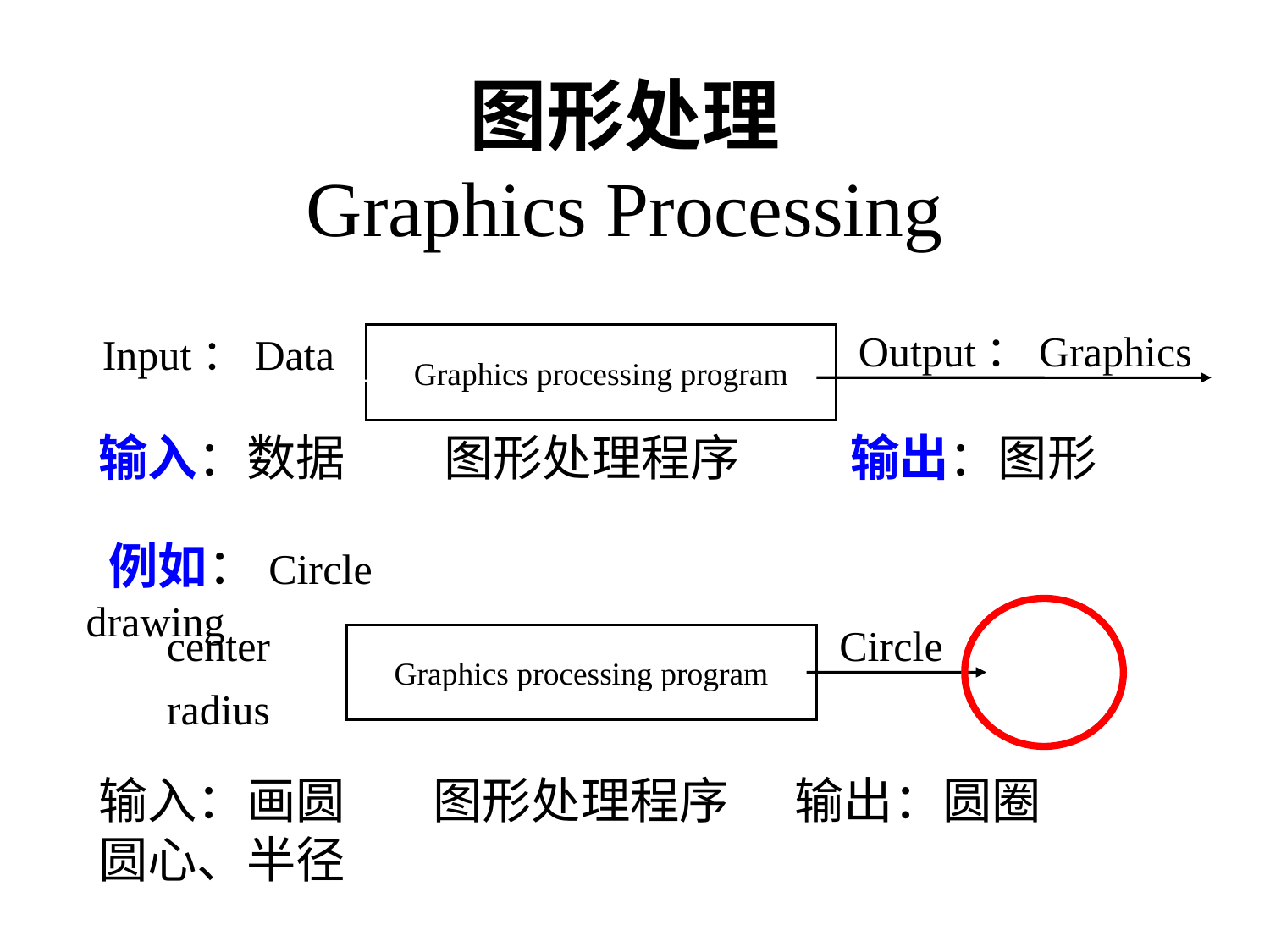

# 图形处理 Graphics Processing
Graphics processing program
Output：Graphics

Input：Data

输入：数据         图形处理程序          输出：图形
 例如：Circle drawing

center

radius
Circle

Graphics processing program
输入：画圆        图形处理程序      输出：圆圈
圆心、半径